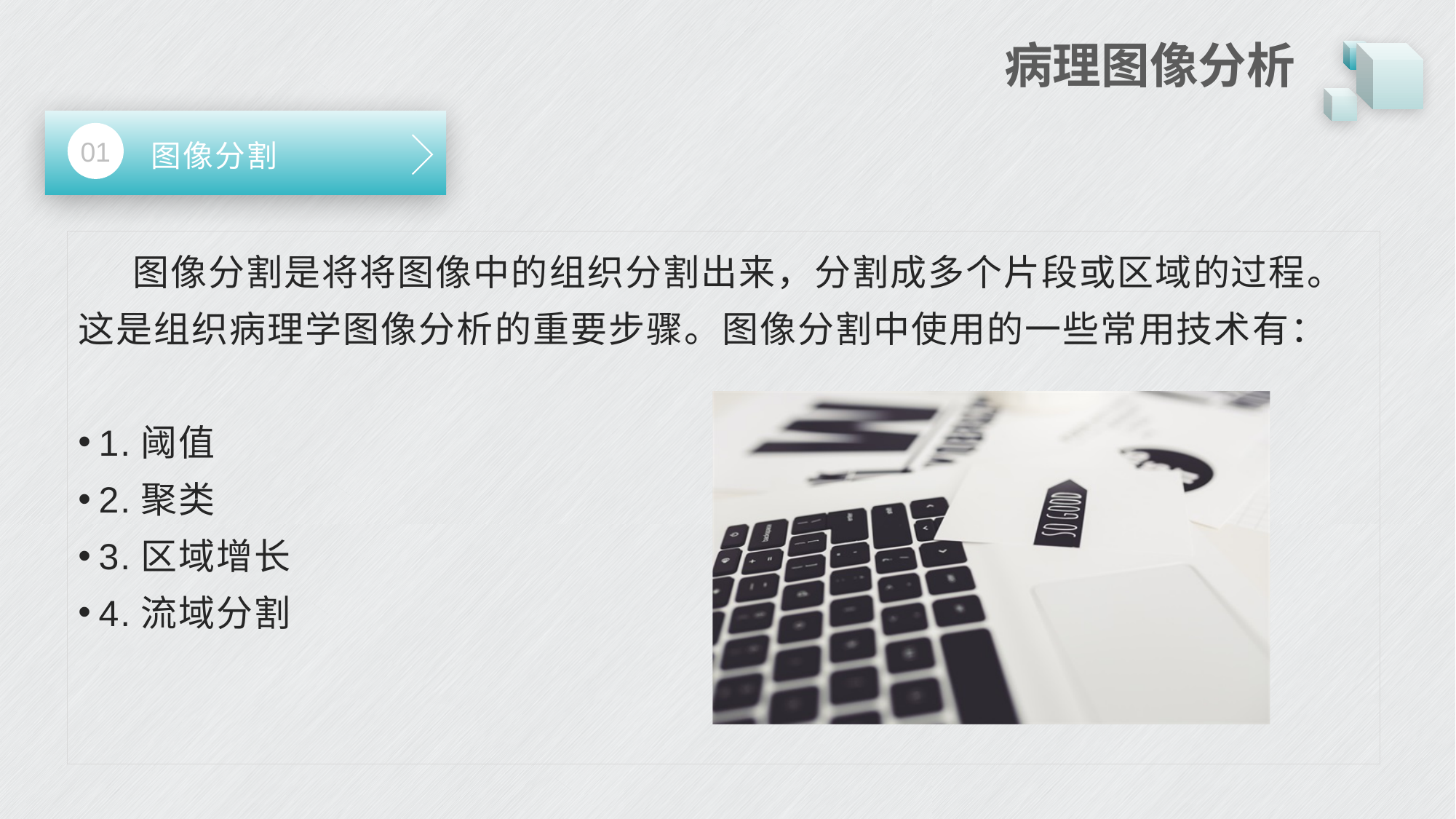

# 病理图像分析

01
图像分割

图像分割是将将图像中的组织分割出来，分割成多个片段或区域的过程。这是组织病理学图像分析的重要步骤。图像分割中使用的一些常用技术有：

1.阈值
2.聚类
3.区域增长
4.流域分割